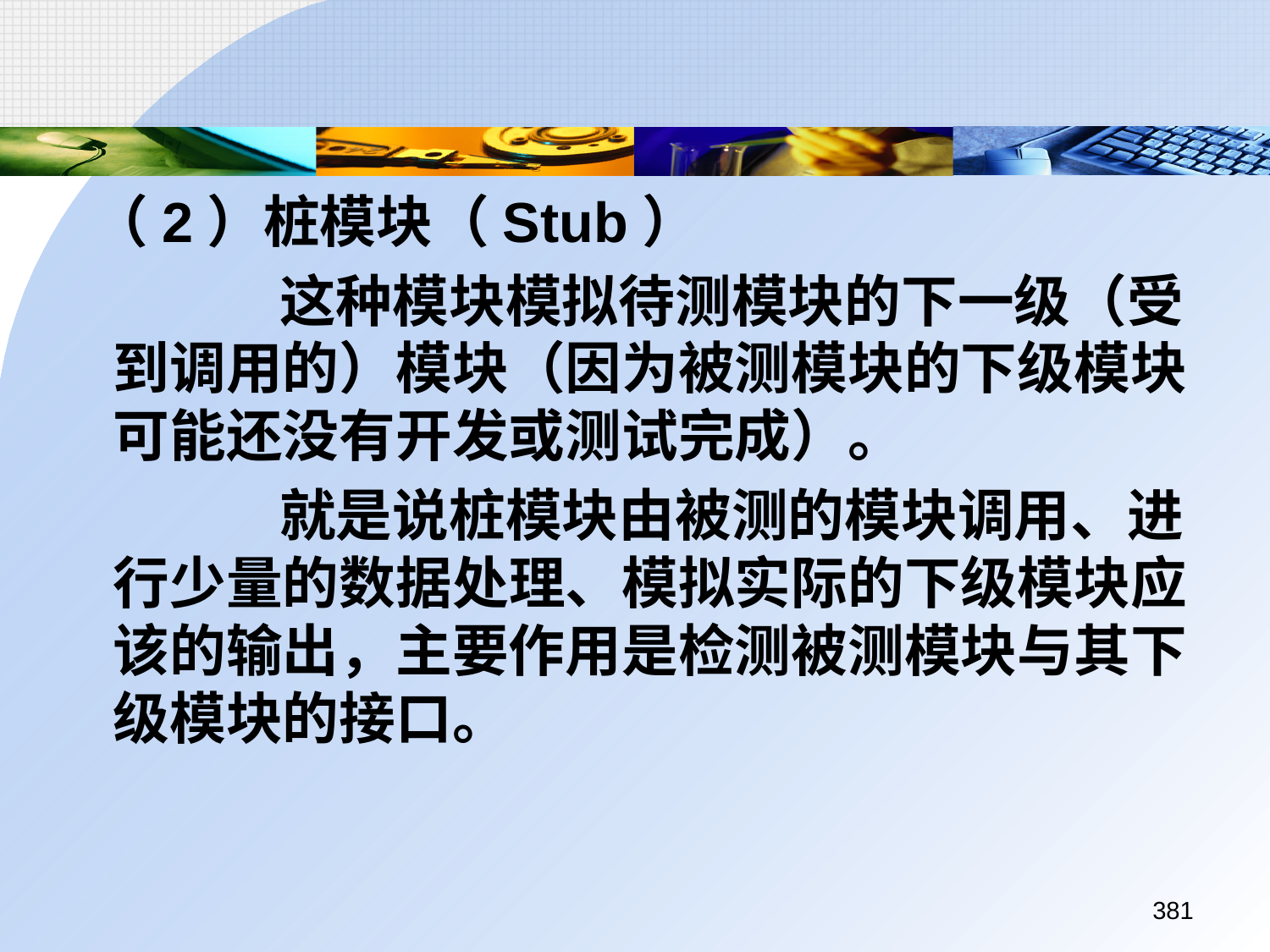

（2）桩模块（Stub）
		  这种模块模拟待测模块的下一级（受到调用的）模块（因为被测模块的下级模块可能还没有开发或测试完成）。
		  就是说桩模块由被测的模块调用、进行少量的数据处理、模拟实际的下级模块应该的输出，主要作用是检测被测模块与其下级模块的接口。

381